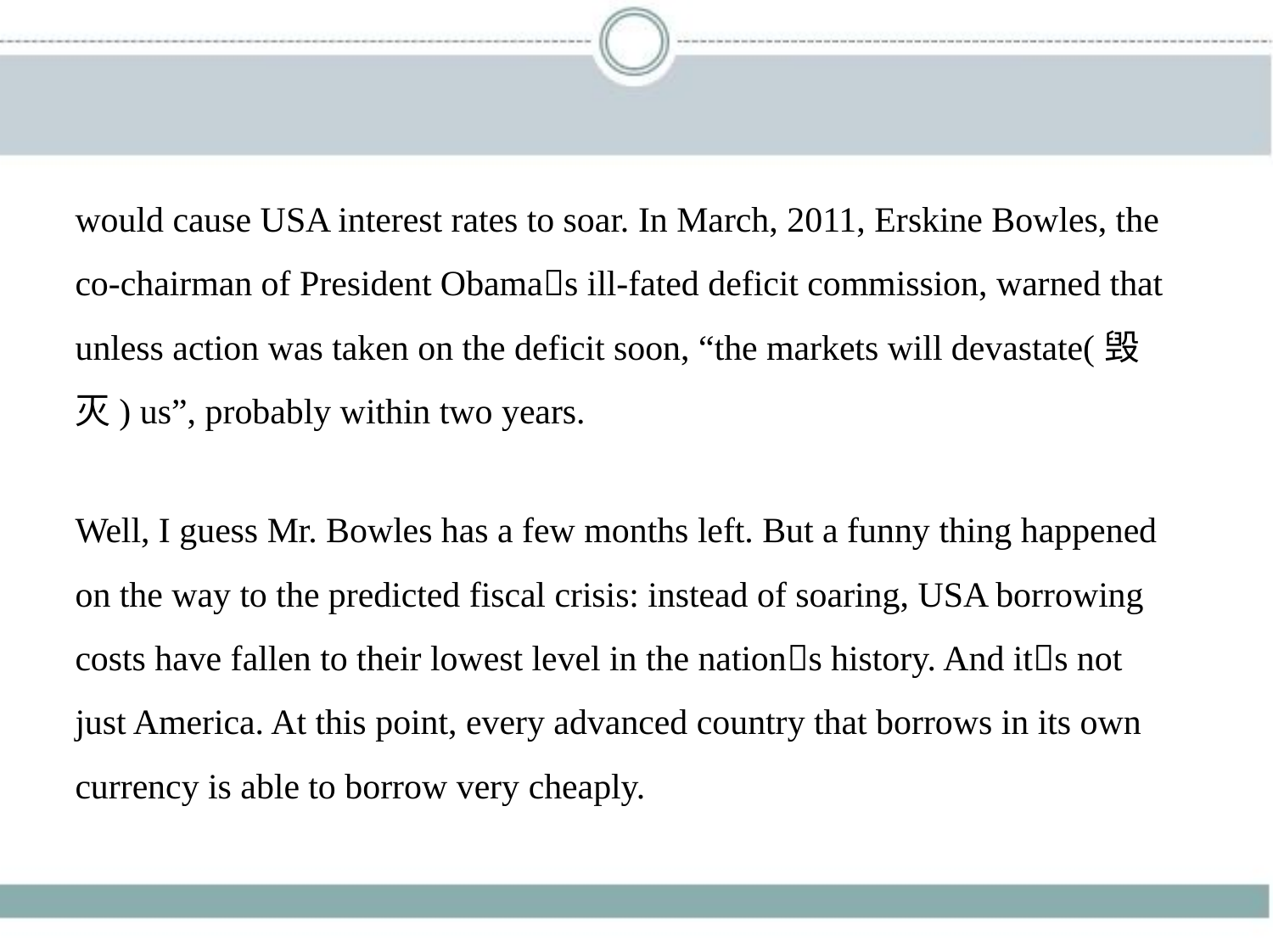

would cause USA interest rates to soar. In March, 2011, Erskine Bowles, the
co-chairman of President Obama􀆳s ill-fated deficit commission, warned that
unless action was taken on the deficit soon, “the markets will devastate(毁
灭) us”, probably within two years.
Well, I guess Mr. Bowles has a few months left. But a funny thing happened
on the way to the predicted fiscal crisis: instead of soaring, USA borrowing
costs have fallen to their lowest level in the nation􀆳s history. And it􀆳s not
just America. At this point, every advanced country that borrows in its own
currency is able to borrow very cheaply.